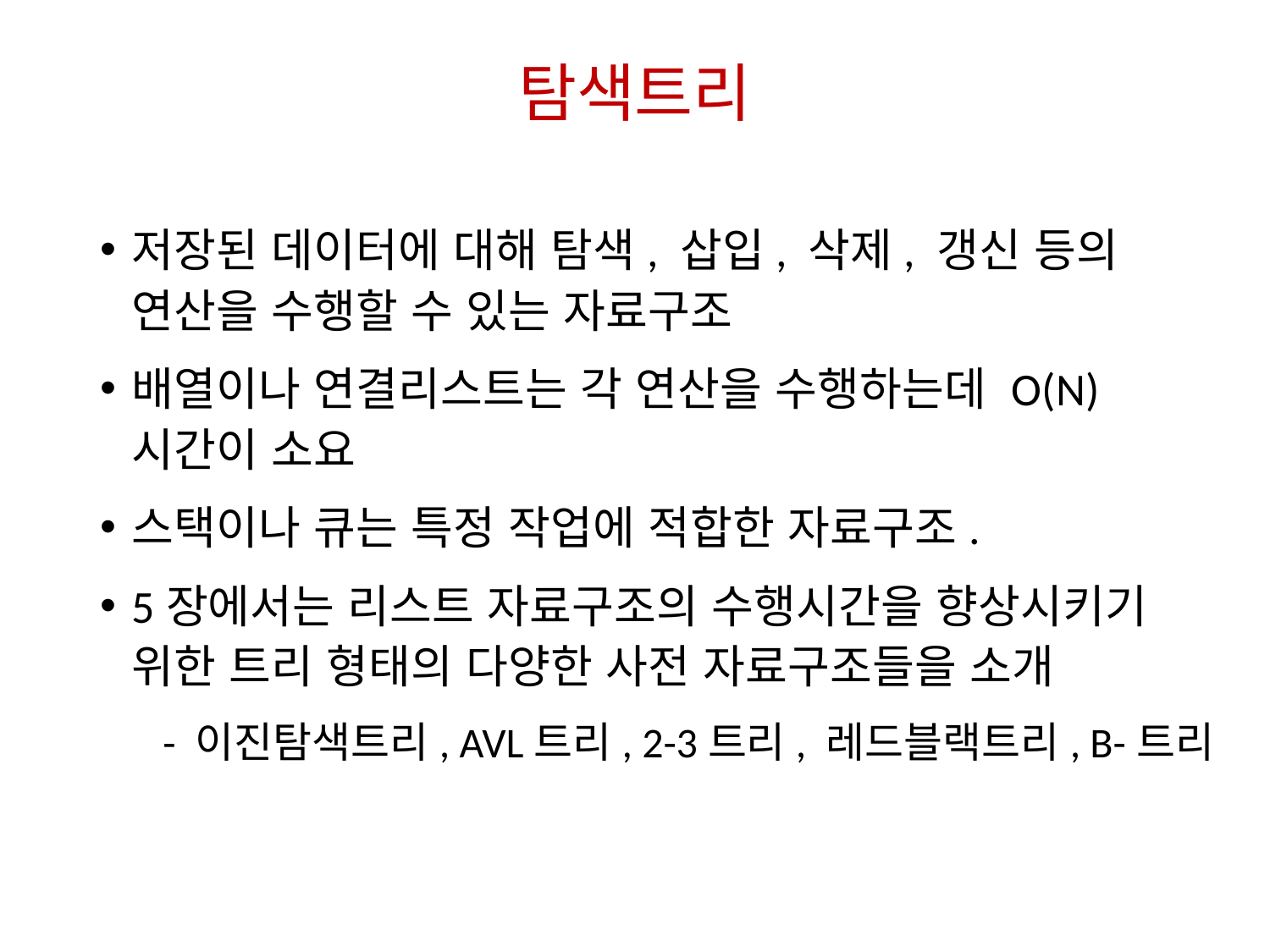

# 탐색트리
저장된 데이터에 대해 탐색, 삽입, 삭제, 갱신 등의 연산을 수행할 수 있는 자료구조
배열이나 연결리스트는 각 연산을 수행하는데 O(N) 시간이 소요
스택이나 큐는 특정 작업에 적합한 자료구조.
5장에서는 리스트 자료구조의 수행시간을 향상시키기 위한 트리 형태의 다양한 사전 자료구조들을 소개
- 이진탐색트리, AVL트리, 2-3트리, 레드블랙트리, B-트리